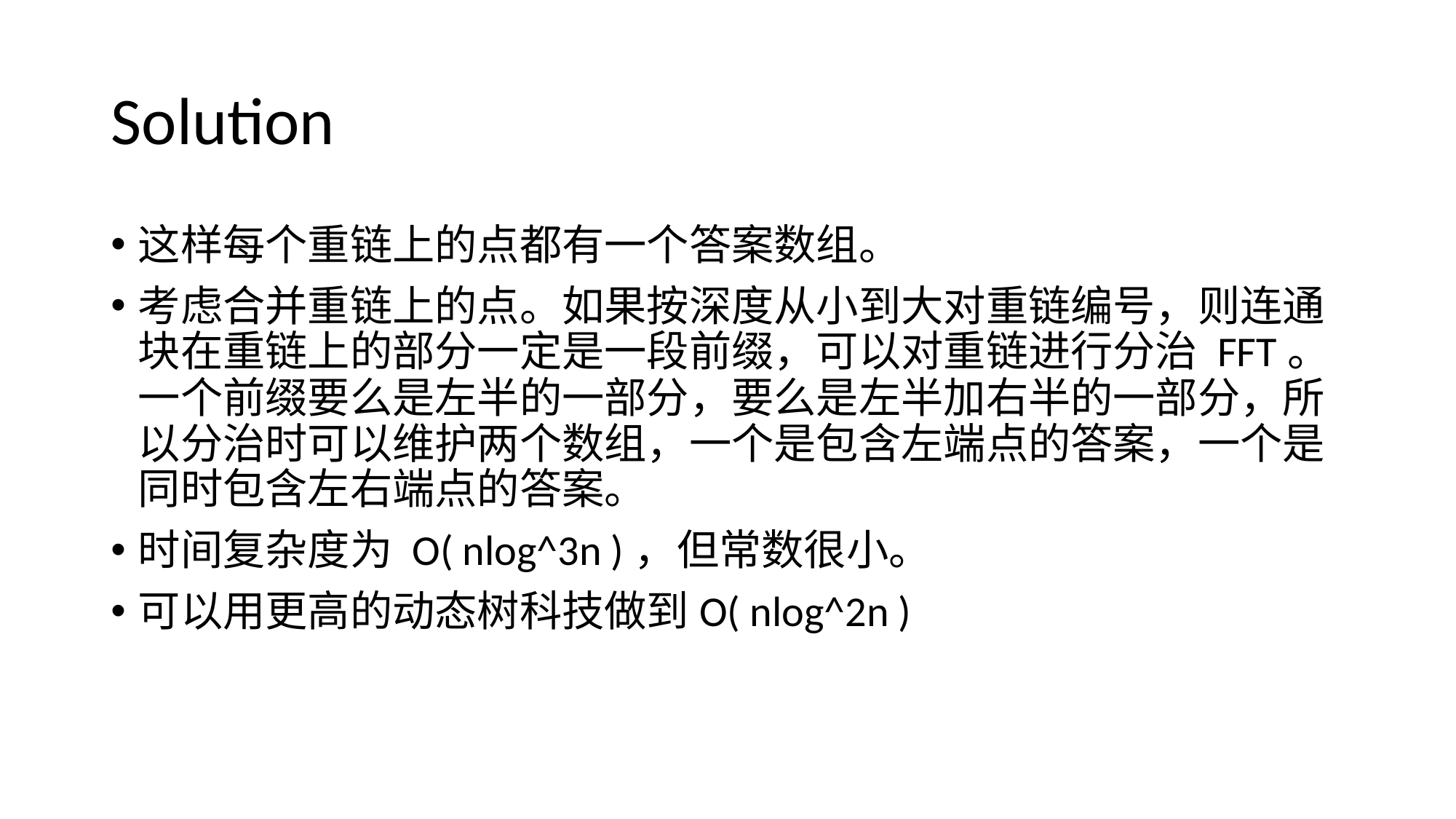

# Solution
这样每个重链上的点都有一个答案数组。
考虑合并重链上的点。如果按深度从小到大对重链编号，则连通块在重链上的部分一定是一段前缀，可以对重链进行分治 FFT。一个前缀要么是左半的一部分，要么是左半加右半的一部分，所以分治时可以维护两个数组，一个是包含左端点的答案，一个是同时包含左右端点的答案。
时间复杂度为 O( nlog^3n )，但常数很小。
可以用更高的动态树科技做到O( nlog^2n )